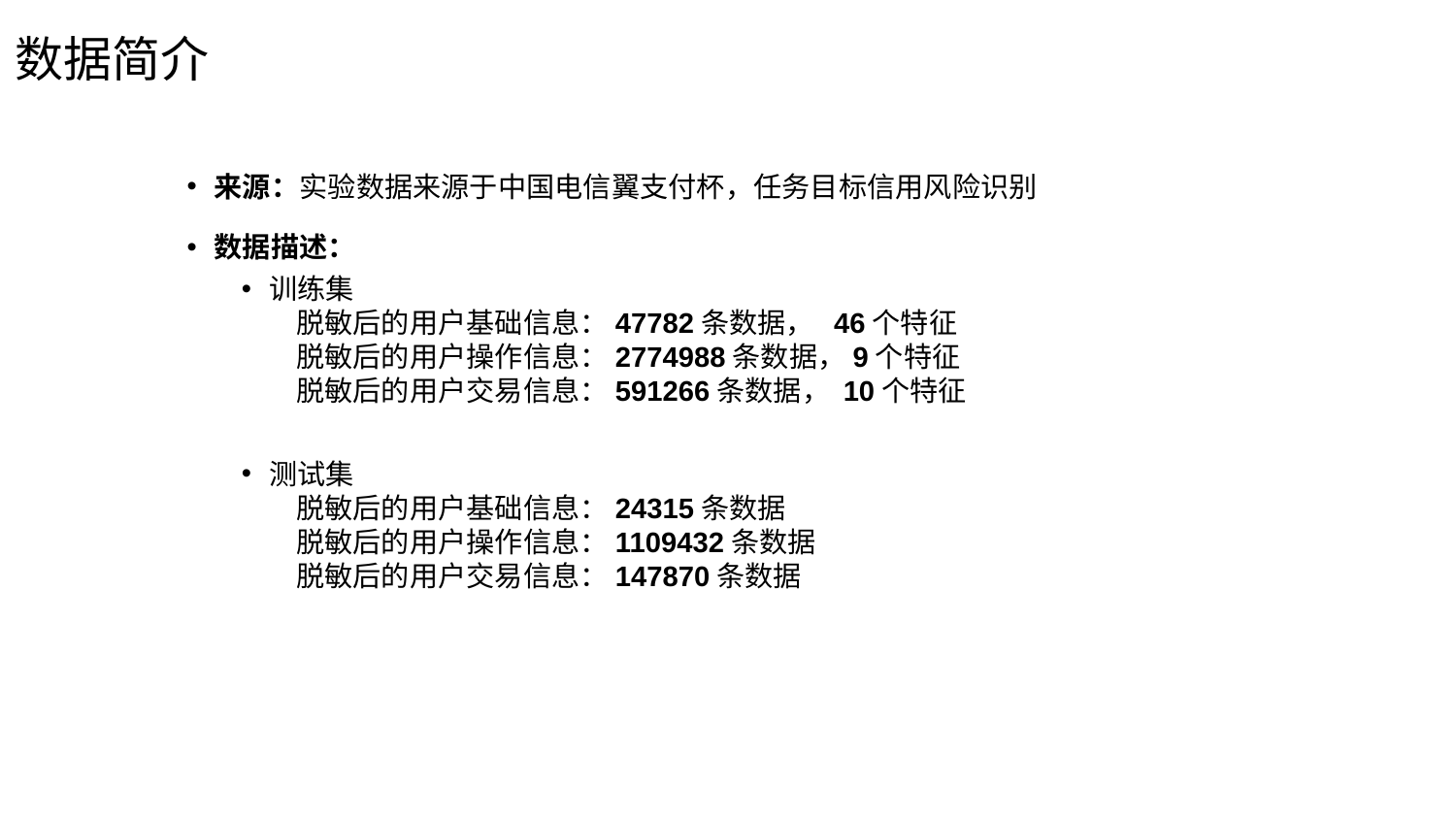

数据简介
来源：实验数据来源于中国电信翼支付杯，任务目标信用风险识别
数据描述：
训练集
脱敏后的用户基础信息：47782条数据，  46个特征
脱敏后的用户操作信息：2774988条数据，9个特征
脱敏后的用户交易信息：591266条数据， 10个特征

测试集
脱敏后的用户基础信息：24315条数据
脱敏后的用户操作信息：1109432条数据
脱敏后的用户交易信息：147870条数据